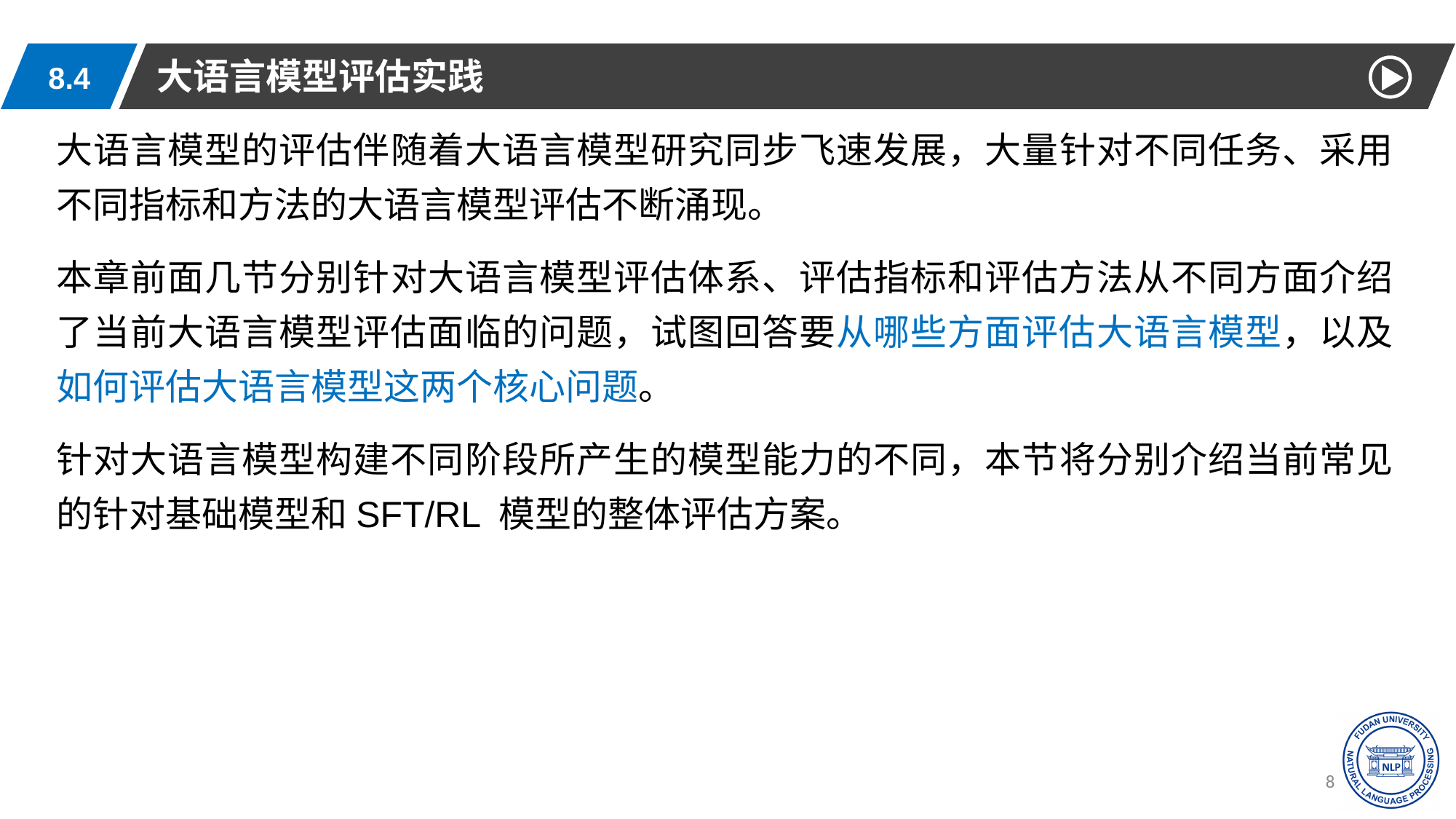

大语言模型评估实践
8.4

大语言模型的评估伴随着大语言模型研究同步飞速发展，大量针对不同任务、采用不同指标和方法的大语言模型评估不断涌现。
本章前面几节分别针对大语言模型评估体系、评估指标和评估方法从不同方面介绍了当前大语言模型评估面临的问题，试图回答要从哪些方面评估大语言模型，以及如何评估大语言模型这两个核心问题。
针对大语言模型构建不同阶段所产生的模型能力的不同，本节将分别介绍当前常见的针对基础模型和SFT/RL 模型的整体评估方案。
88